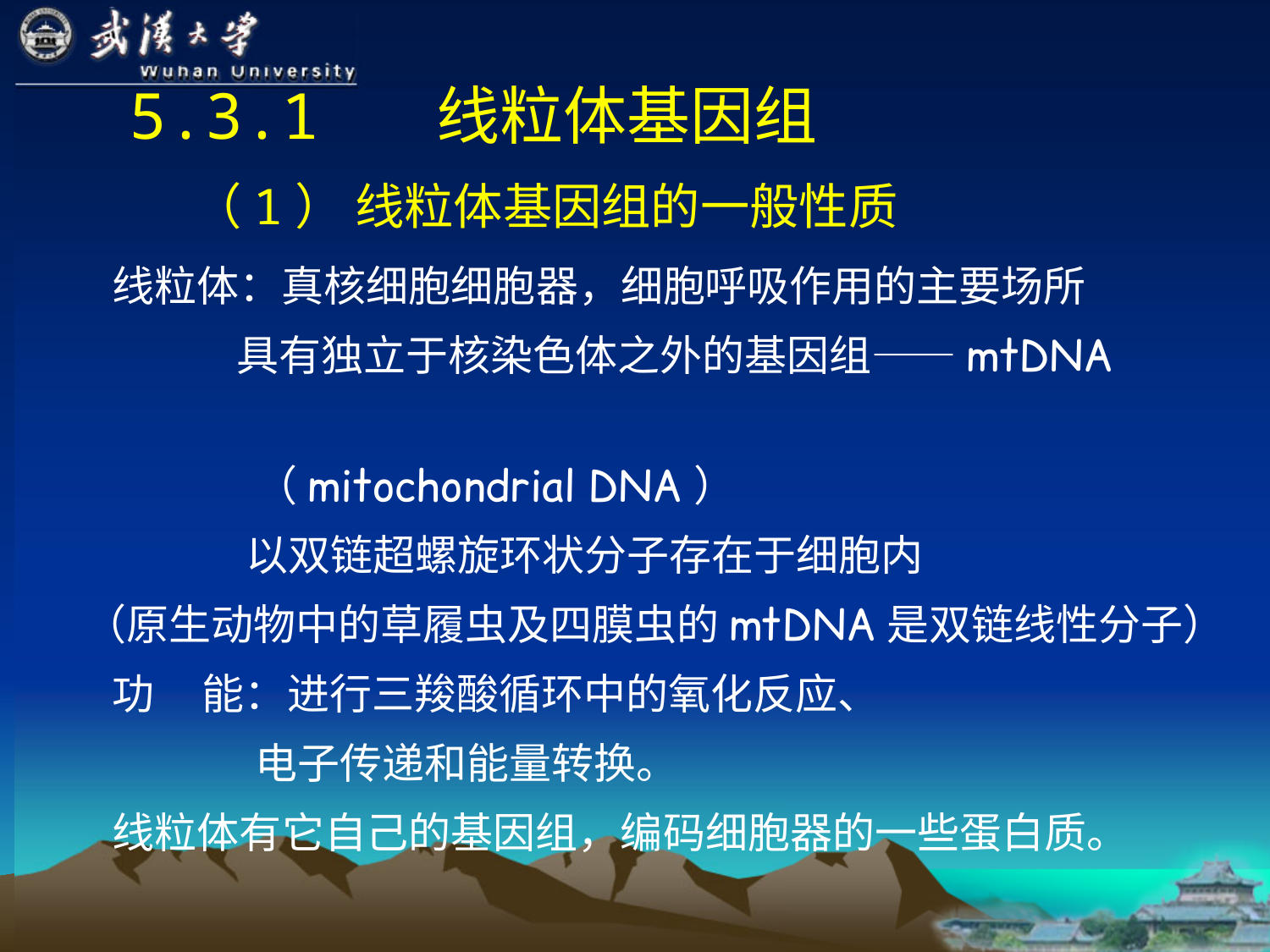

5.3.1 　线粒体基因组
（1） 线粒体基因组的一般性质
     线粒体：真核细胞细胞器，细胞呼吸作用的主要场所
                  具有独立于核染色体之外的基因组——mtDNA
                    （mitochondrial DNA）
                   以双链超螺旋环状分子存在于细胞内
  （原生动物中的草履虫及四膜虫的mtDNA是双链线性分子）
     功     能：进行三羧酸循环中的氧化反应、
                    电子传递和能量转换。
     线粒体有它自己的基因组，编码细胞器的一些蛋白质。